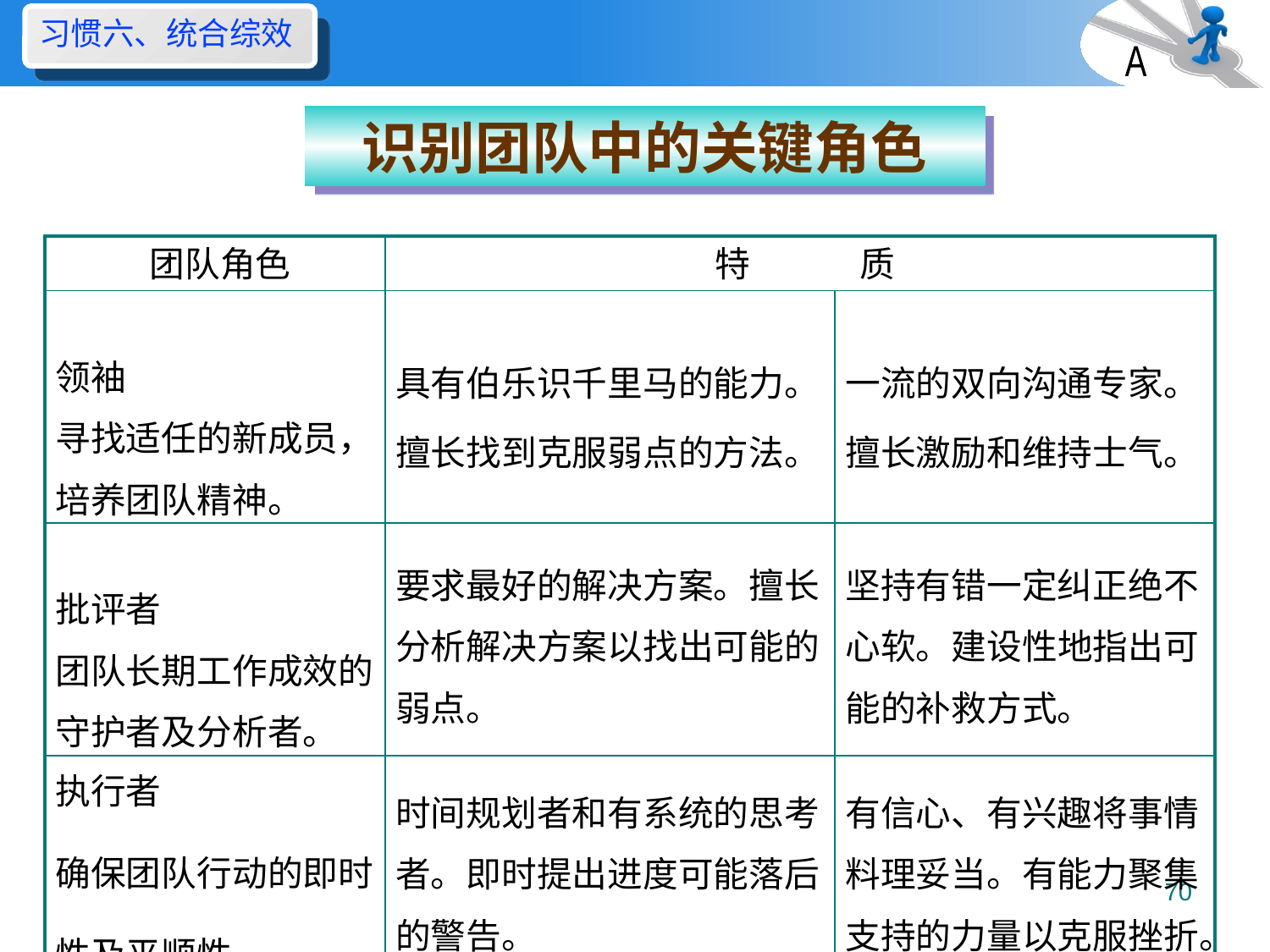

习惯六、统合综效
A
# 识别团队中的关键角色
| 团队角色 | 特 质 |  |
| --- | --- | --- |
| 领袖 寻找适任的新成员，培养团队精神。 | 具有伯乐识千里马的能力。 擅长找到克服弱点的方法。 | 一流的双向沟通专家。 擅长激励和维持士气。 |
| 批评者 团队长期工作成效的守护者及分析者。 | 要求最好的解决方案。擅长分析解决方案以找出可能的弱点。 | 坚持有错一定纠正绝不心软。建设性地指出可能的补救方式。 |
| 执行者 确保团队行动的即时性及平顺性。 | 时间规划者和有系统的思考者。即时提出进度可能落后的警告。 | 有信心、有兴趣将事情料理妥当。有能力聚集支持的力量以克服挫折。 |
70